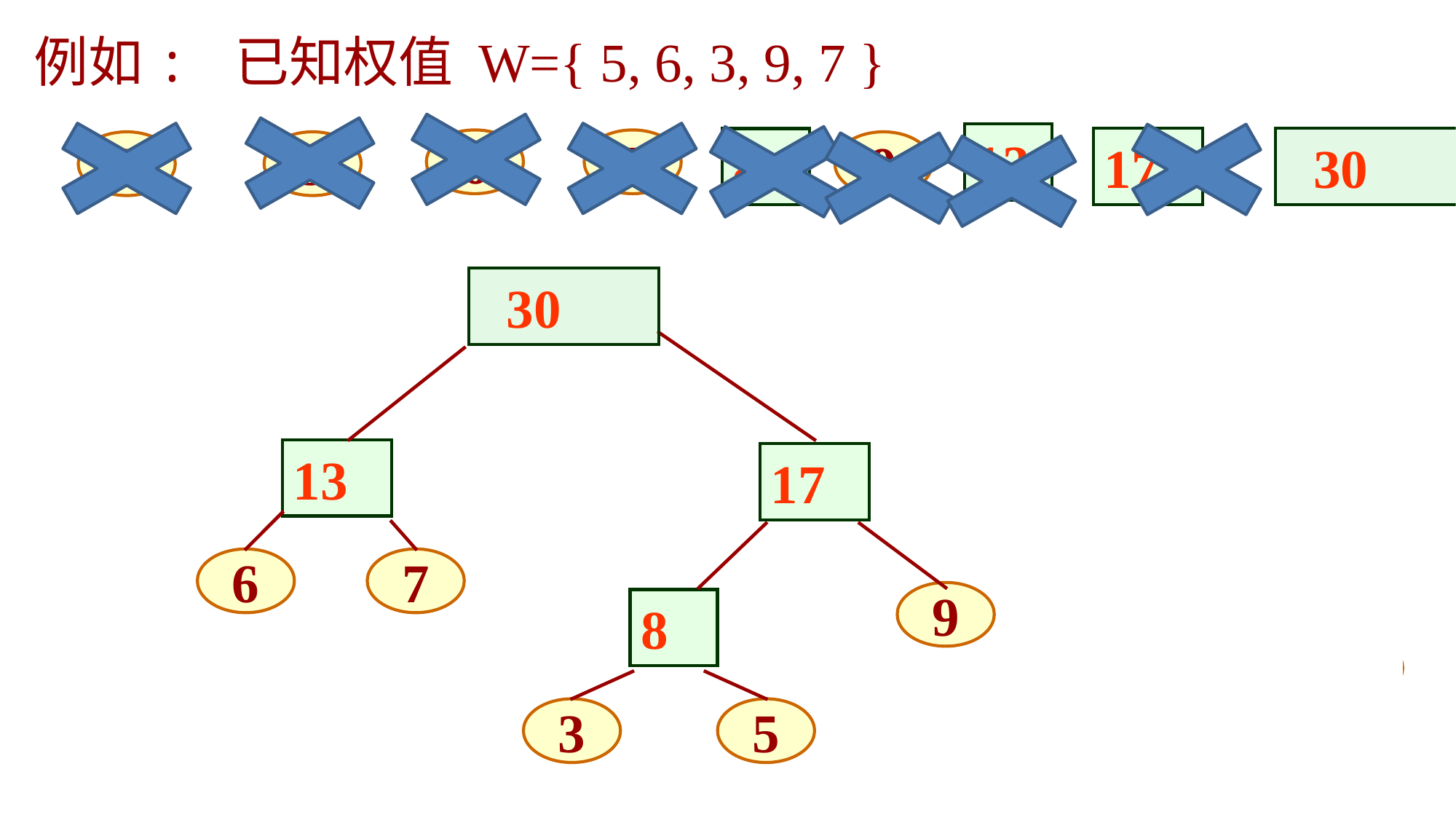

例如: 已知权值 W={ 5, 6, 3, 9, 7 }

13
17
  30
8
6
7
3
5
9
  30

13

6
7
17

13
9
8

6
7

3
5